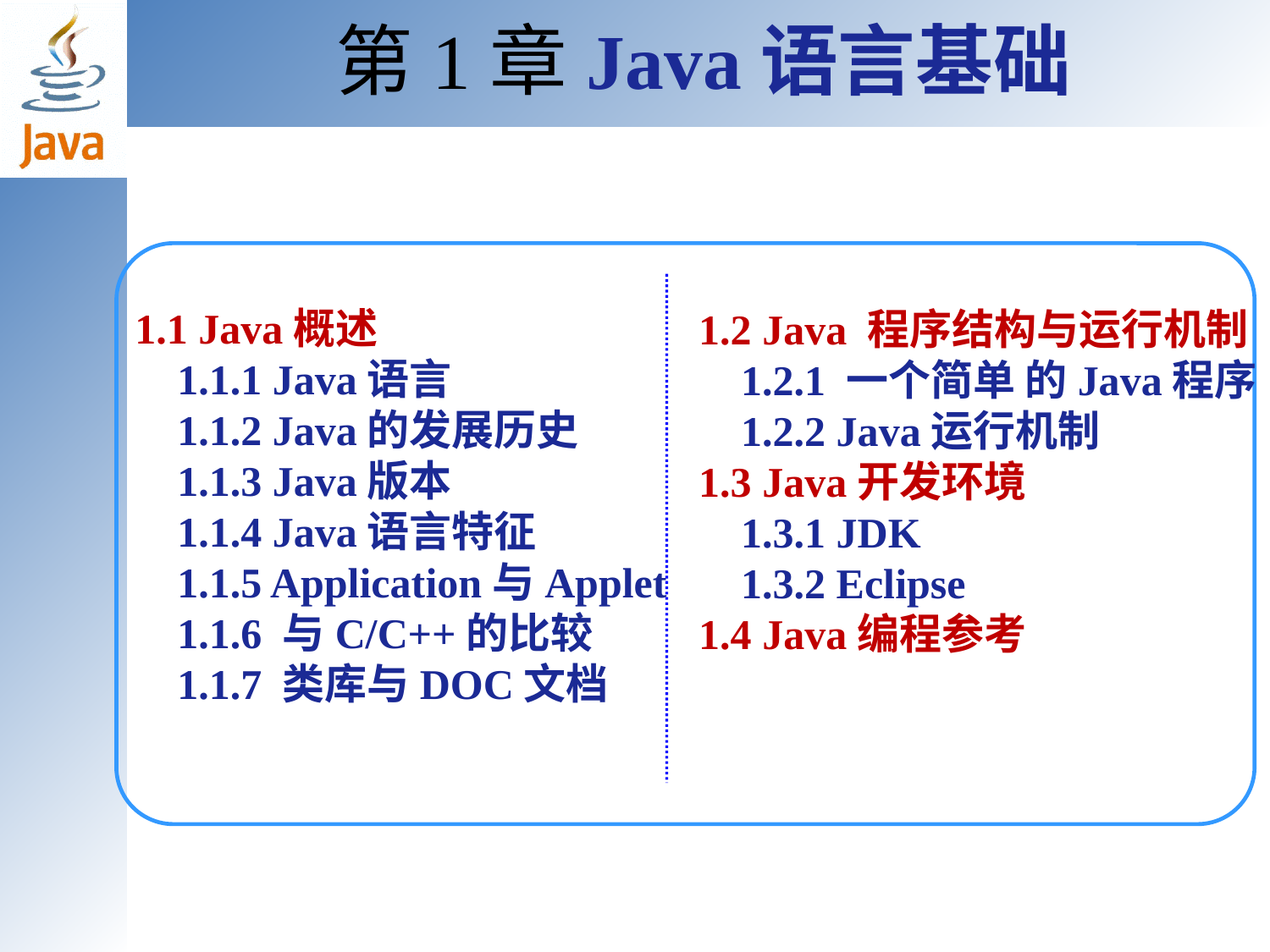

# 第1章Java语言基础

1.1 Java概述
    1.1.1 Java语言
    1.1.2 Java的发展历史
    1.1.3 Java版本
    1.1.4 Java语言特征
    1.1.5 Application与Applet
    1.1.6 与C/C++的比较
    1.1.7 类库与DOC文档

1.2 Java 程序结构与运行机制
    1.2.1 一个简单 的Java程序
    1.2.2 Java运行机制
1.3 Java开发环境
    1.3.1 JDK
    1.3.2 Eclipse
1.4 Java编程参考
21